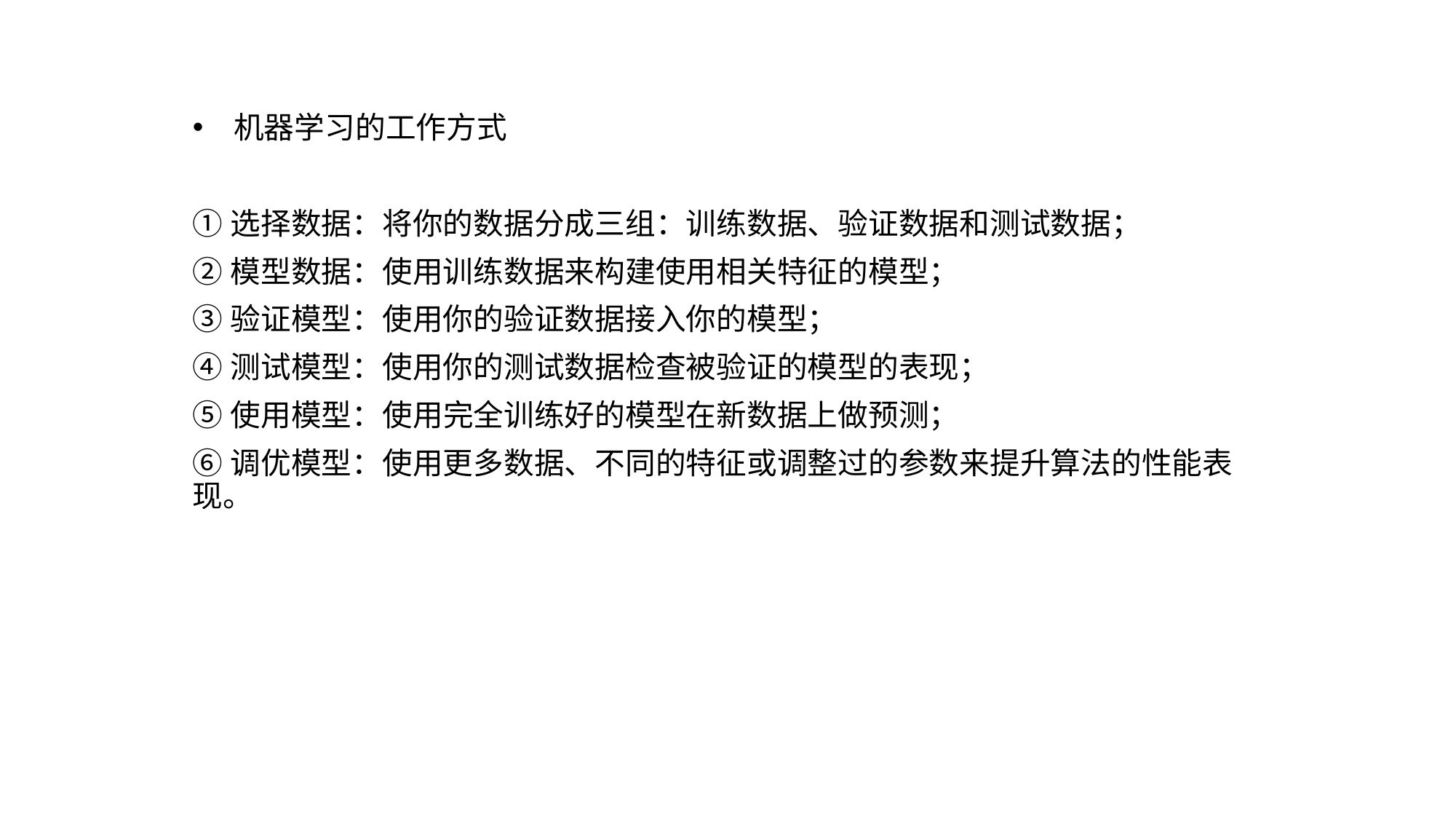

机器学习的工作方式

①选择数据：将你的数据分成三组：训练数据、验证数据和测试数据；
②模型数据：使用训练数据来构建使用相关特征的模型；
③验证模型：使用你的验证数据接入你的模型；
④测试模型：使用你的测试数据检查被验证的模型的表现；
⑤使用模型：使用完全训练好的模型在新数据上做预测；
⑥调优模型：使用更多数据、不同的特征或调整过的参数来提升算法的性能表现。